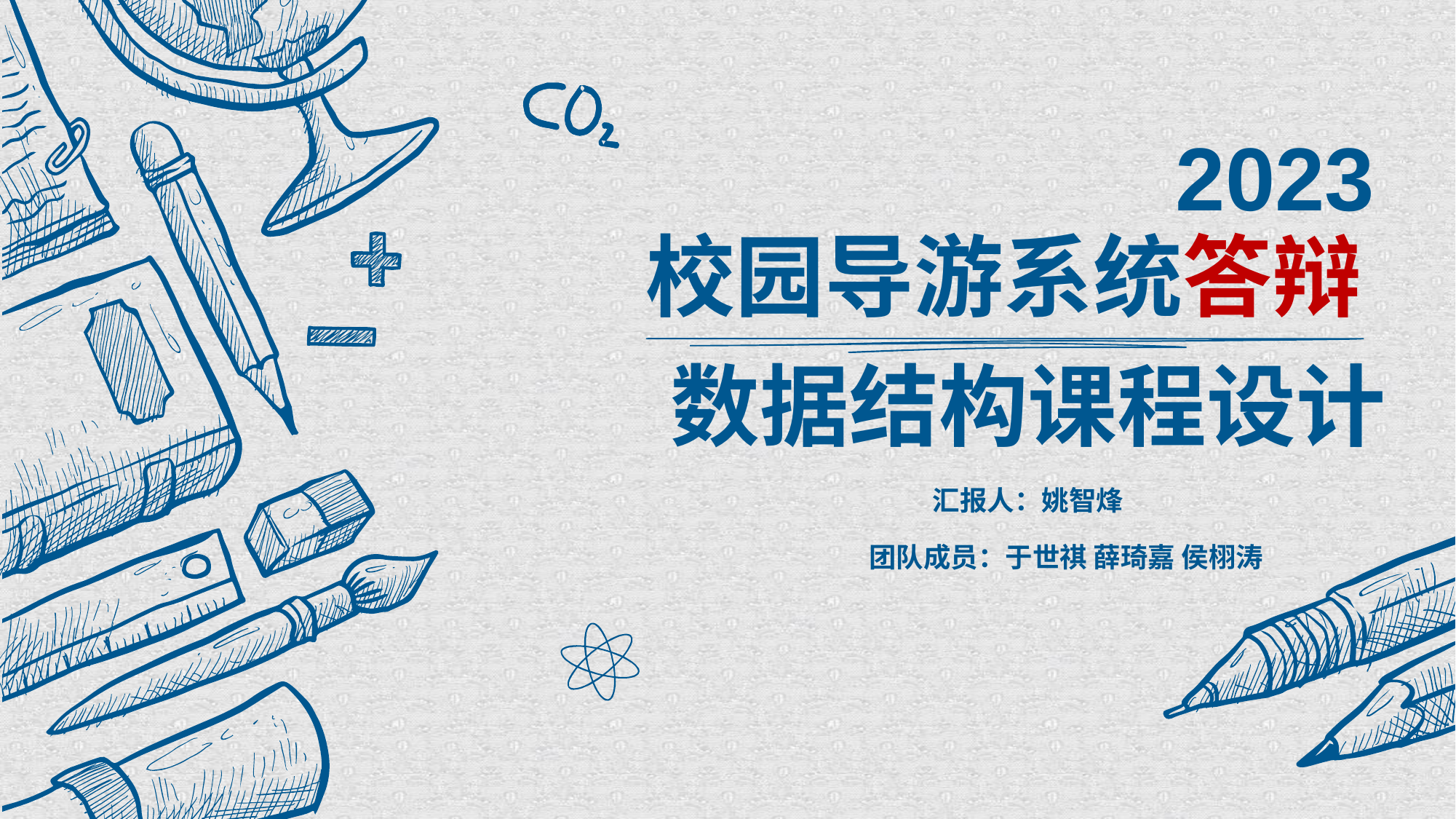

2023
校园导游系统答辩

数据结构课程设计
汇报人：姚智烽
团队成员：于世祺 薛琦嘉 侯栩涛